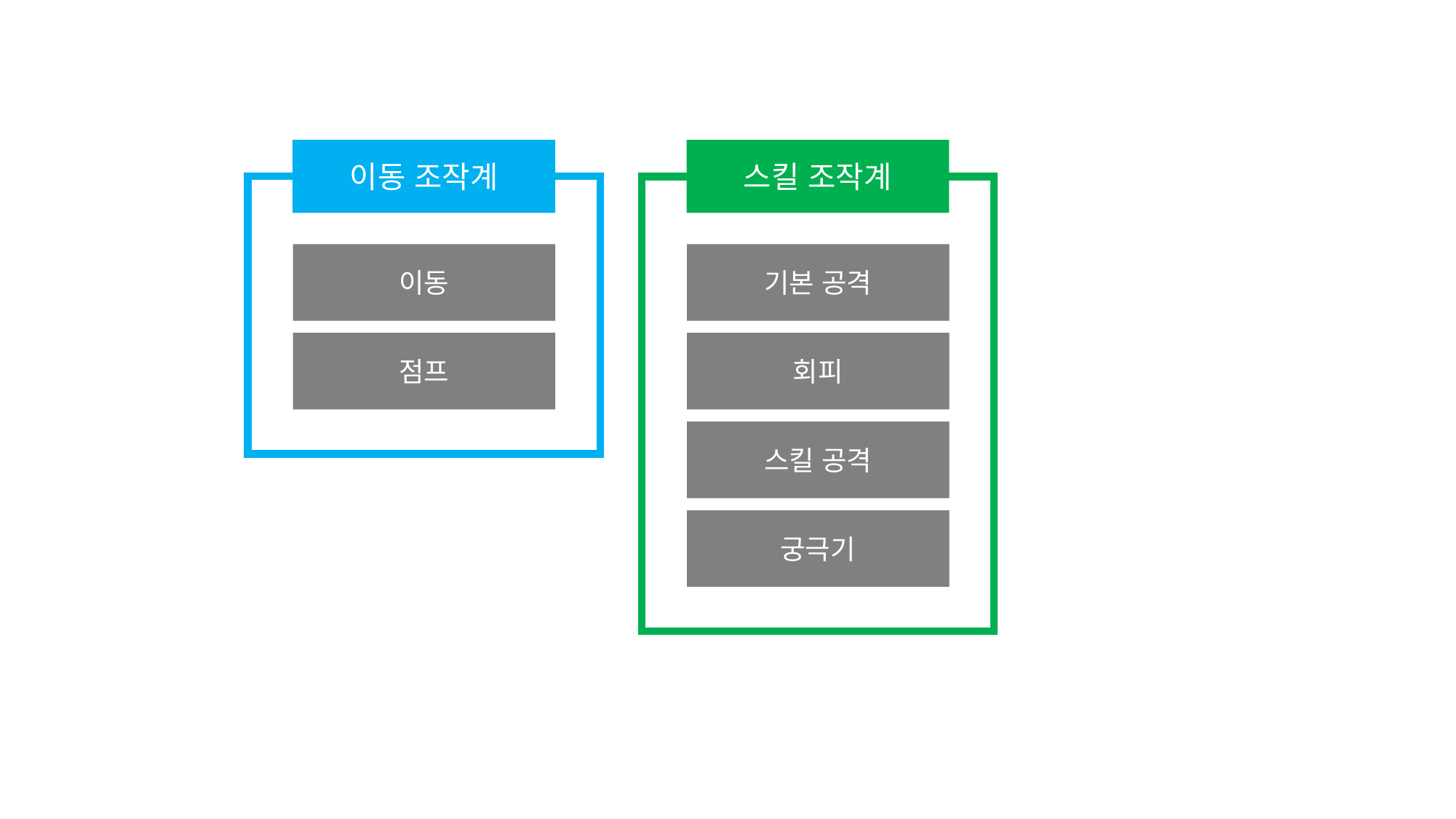

이동 조작계
스킬 조작계

이동
기본 공격
점프
회피
스킬 공격
궁극기